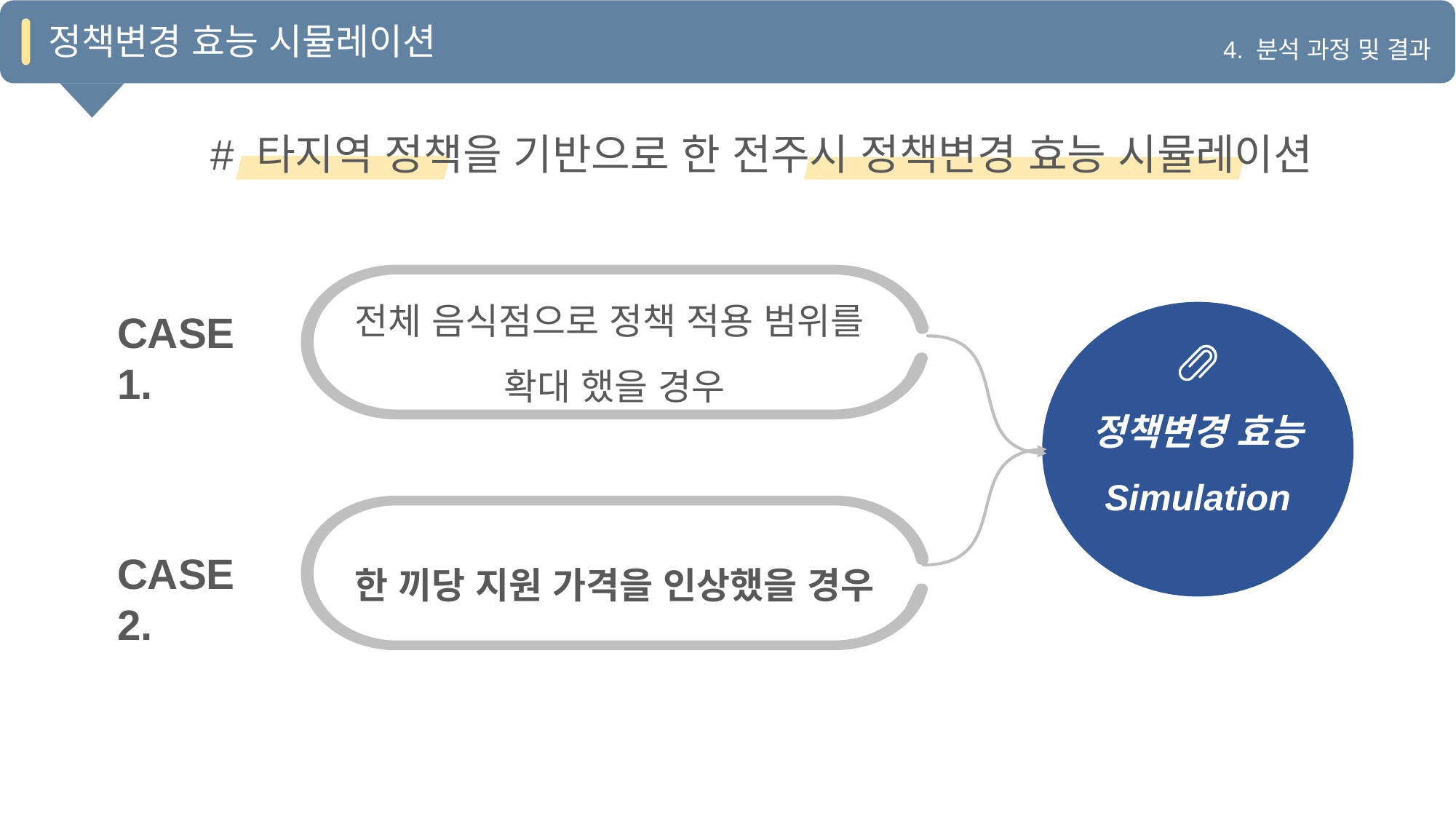

정책변경 효능 시뮬레이션

4. 분석 과정 및 결과

# 타지역 정책을 기반으로 한 전주시 정책변경 효능 시뮬레이션

전체 음식점으로 정책 적용 범위를
확대 했을 경우
CASE 1.

정책변경 효능
Simulation
한 끼당 지원 가격을 인상했을 경우
CASE 2.